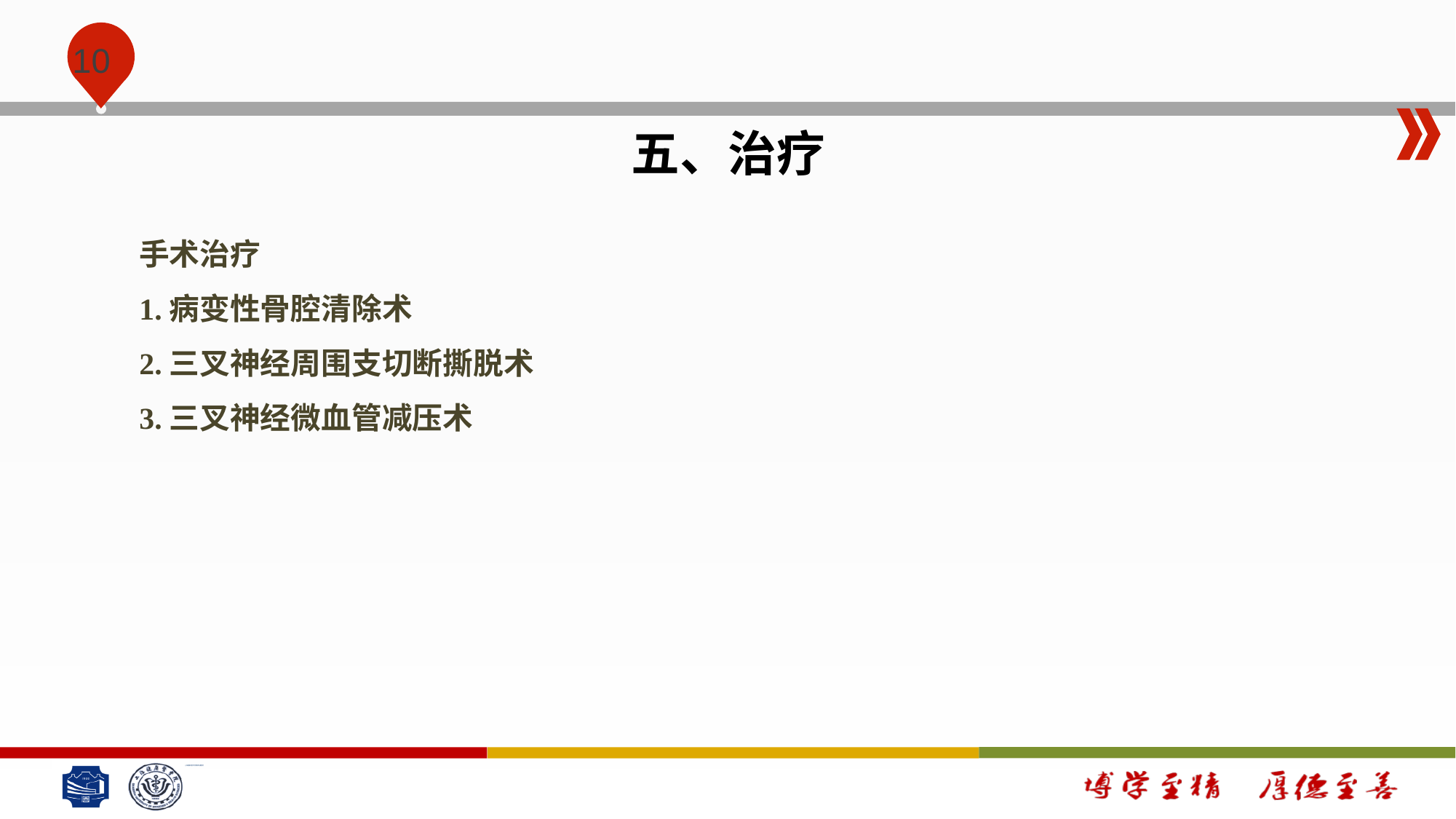

#
五、治疗
手术治疗
1.病变性骨腔清除术
2.三叉神经周围支切断撕脱术
3.三叉神经微血管减压术